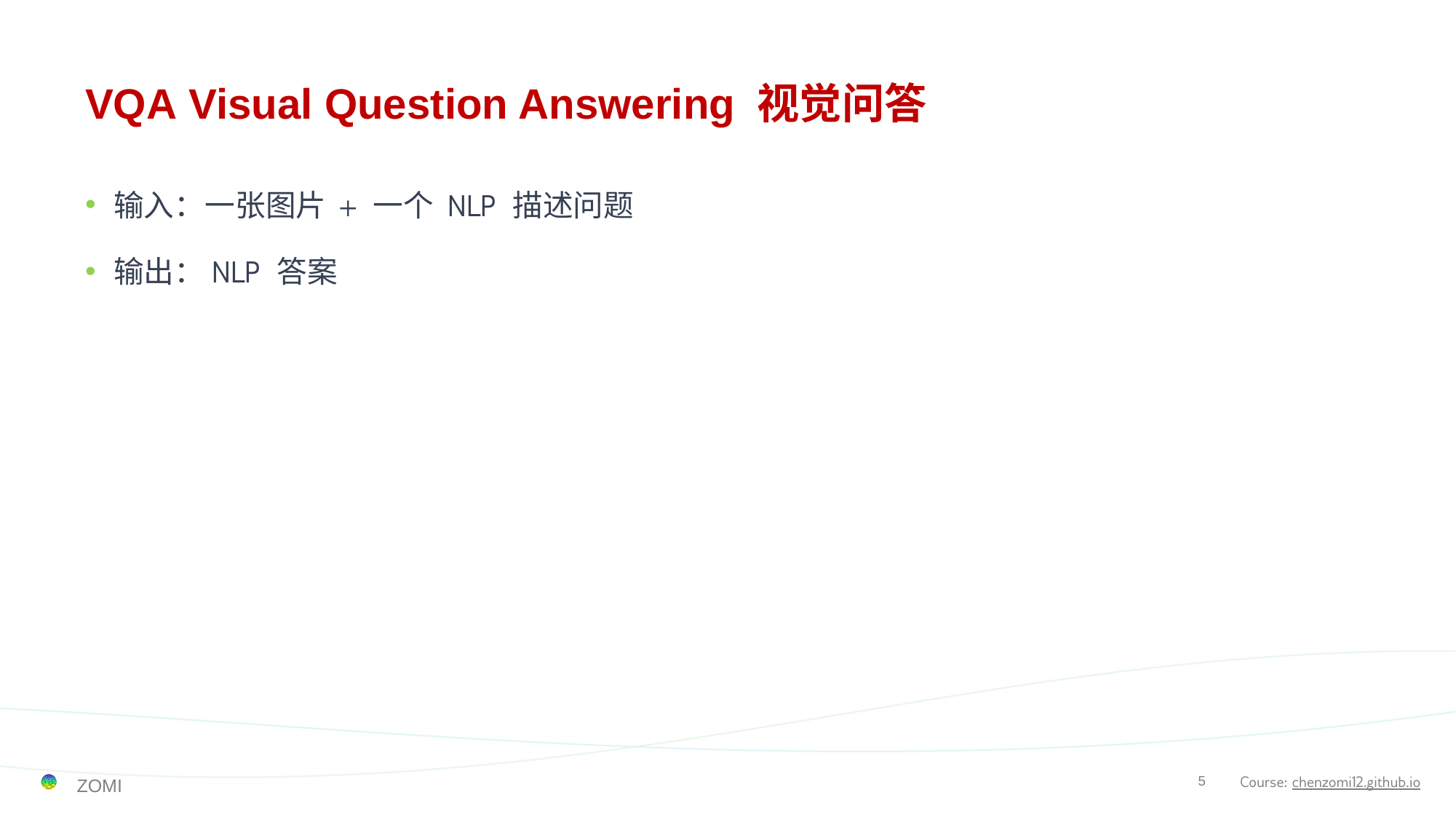

# VQA Visual Question Answering 视觉问答
输入：一张图片 + 一个 NLP 描述问题
输出：NLP 答案